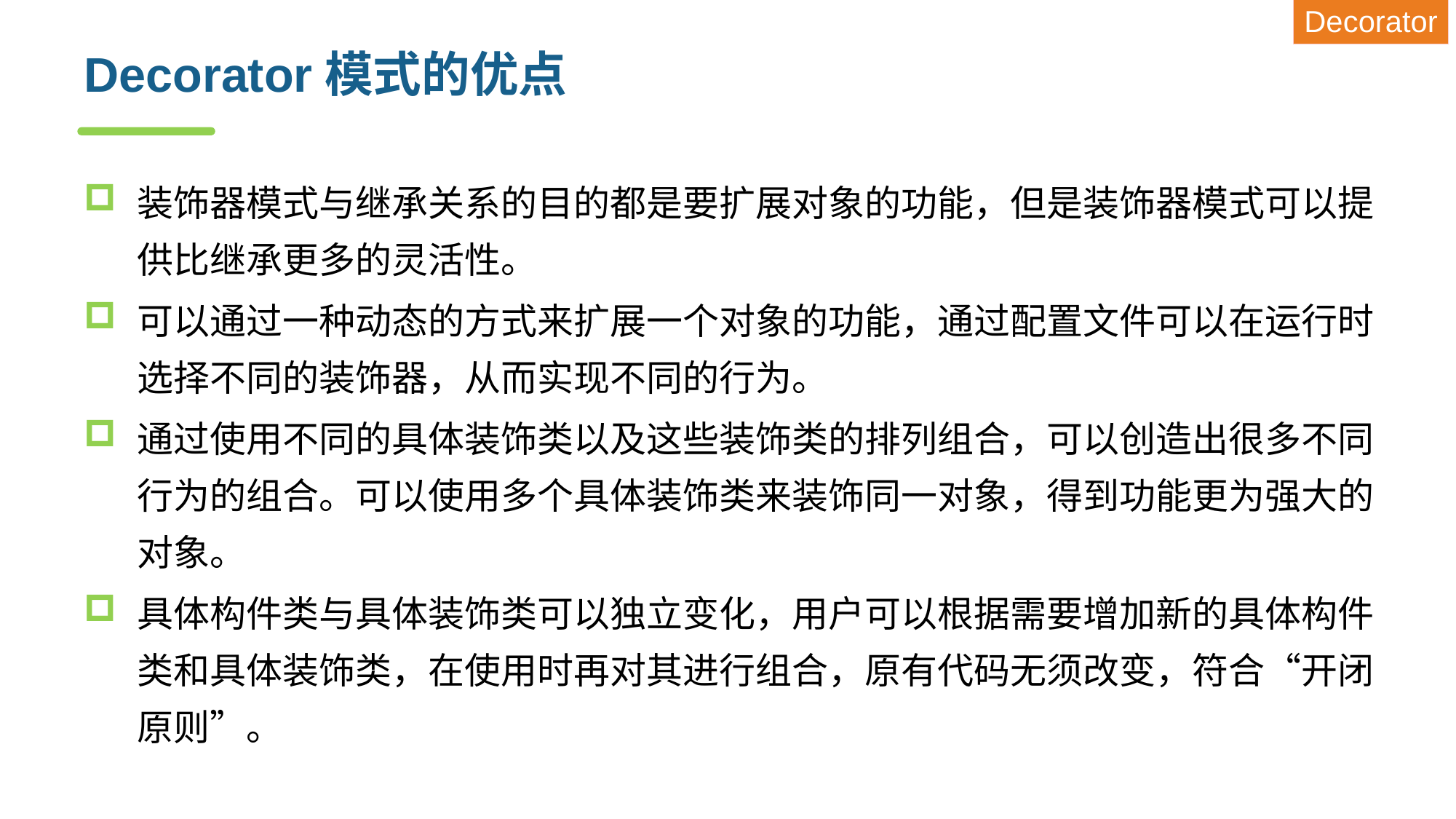

Decorator
# Decorator模式的优点
装饰器模式与继承关系的目的都是要扩展对象的功能，但是装饰器模式可以提供比继承更多的灵活性。
可以通过一种动态的方式来扩展一个对象的功能，通过配置文件可以在运行时选择不同的装饰器，从而实现不同的行为。
通过使用不同的具体装饰类以及这些装饰类的排列组合，可以创造出很多不同行为的组合。可以使用多个具体装饰类来装饰同一对象，得到功能更为强大的对象。
具体构件类与具体装饰类可以独立变化，用户可以根据需要增加新的具体构件类和具体装饰类，在使用时再对其进行组合，原有代码无须改变，符合“开闭原则”。

115